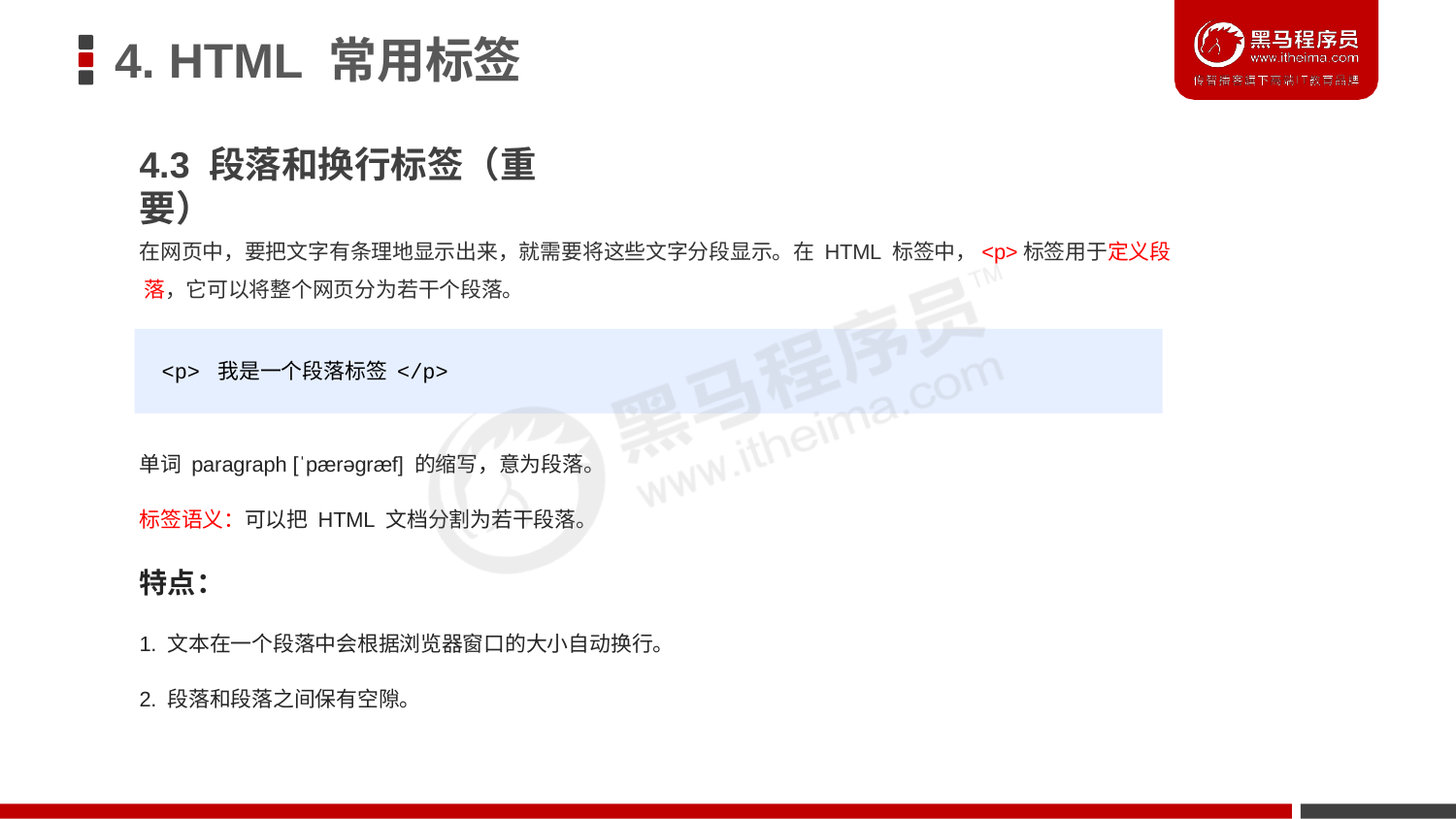

# 4. HTML 常用标签
4.3 段落和换行标签（重要）

在网页中，要把文字有条理地显示出来，就需要将这些文字分段显示。在 HTML 标签中，<p>标签用于定义段  落，它可以将整个网页分为若干个段落。

<p> 我是一个段落标签 </p>
单词 paragraph [ˈpærəgræf] 的缩写，意为段落。

标签语义：可以把 HTML 文档分割为若干段落。

特点：

1. 文本在一个段落中会根据浏览器窗口的大小自动换行。

2. 段落和段落之间保有空隙。